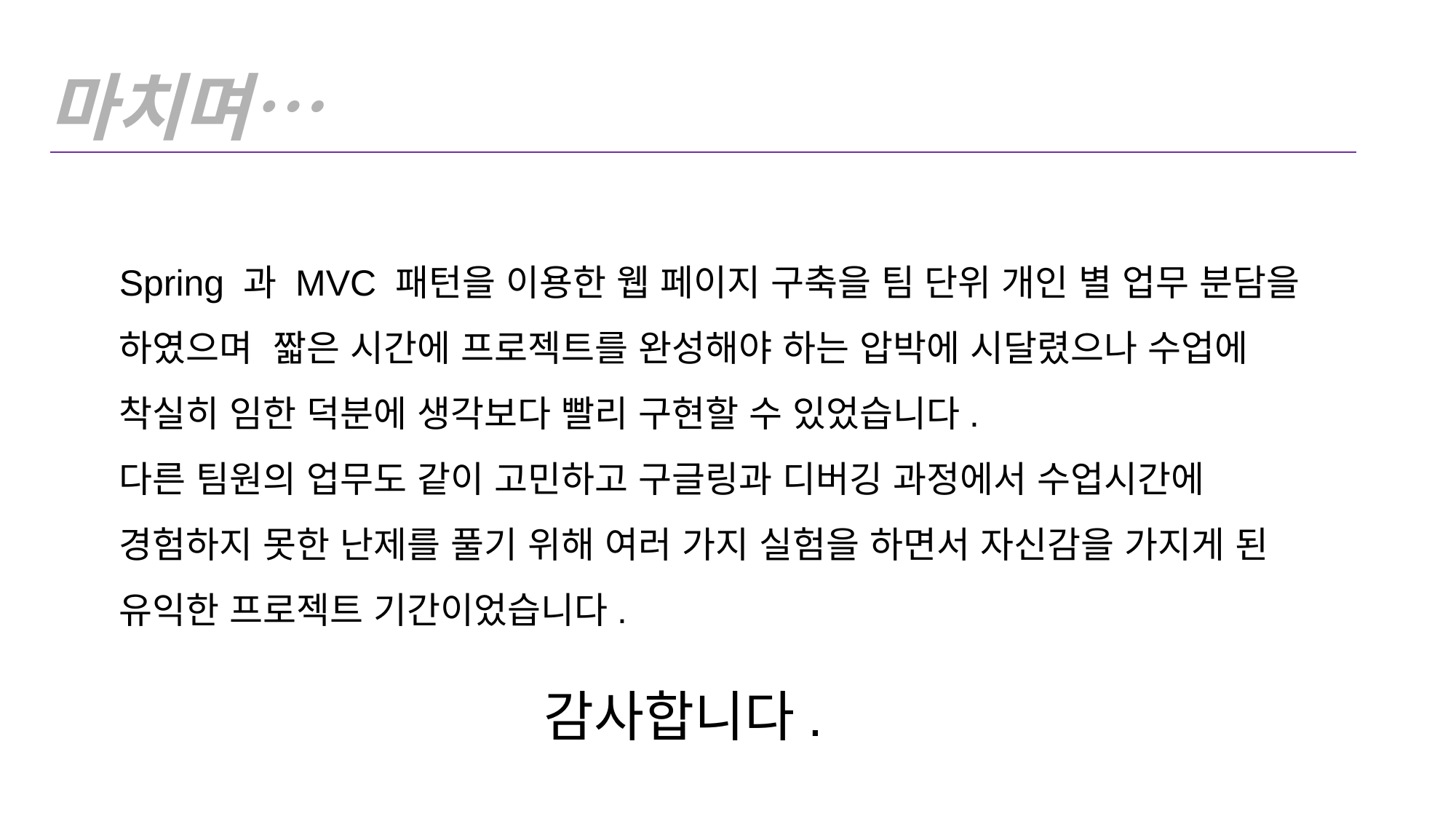

마치며…
Spring 과 MVC 패턴을 이용한 웹 페이지 구축을 팀 단위 개인 별 업무 분담을
하였으며  짧은 시간에 프로젝트를 완성해야 하는 압박에 시달렸으나 수업에
착실히 임한 덕분에 생각보다 빨리 구현할 수 있었습니다.
다른 팀원의 업무도 같이 고민하고 구글링과 디버깅 과정에서 수업시간에
경험하지 못한 난제를 풀기 위해 여러 가지 실험을 하면서 자신감을 가지게 된
유익한 프로젝트 기간이었습니다.
감사합니다.